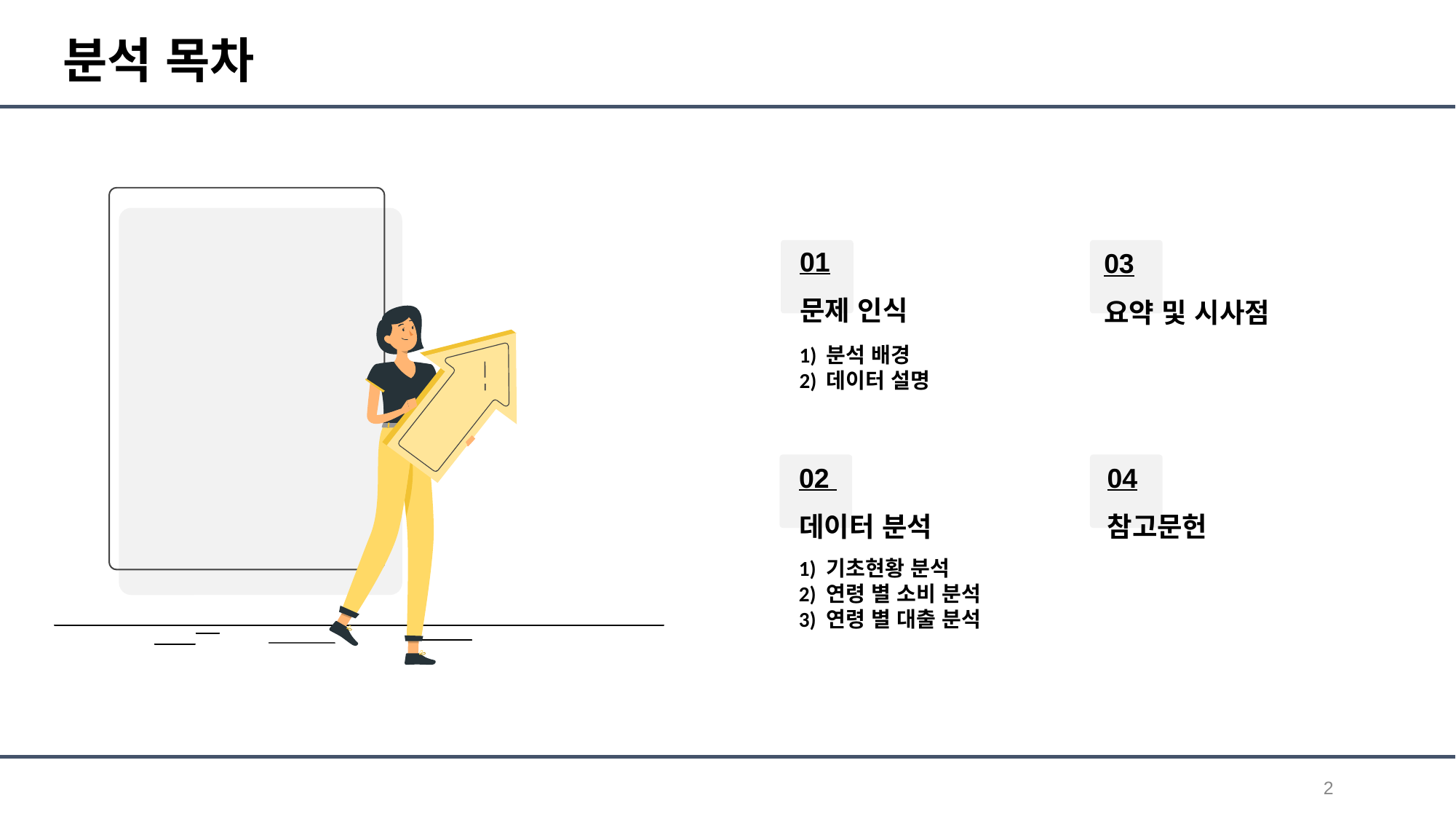

# 분석 목차

01
문제 인식
03
요약 및 시사점
1) 분석 배경
2) 데이터 설명

02
데이터 분석
04
참고문헌
1) 기초현황 분석
2) 연령 별 소비 분석
3) 연령 별 대출 분석
2